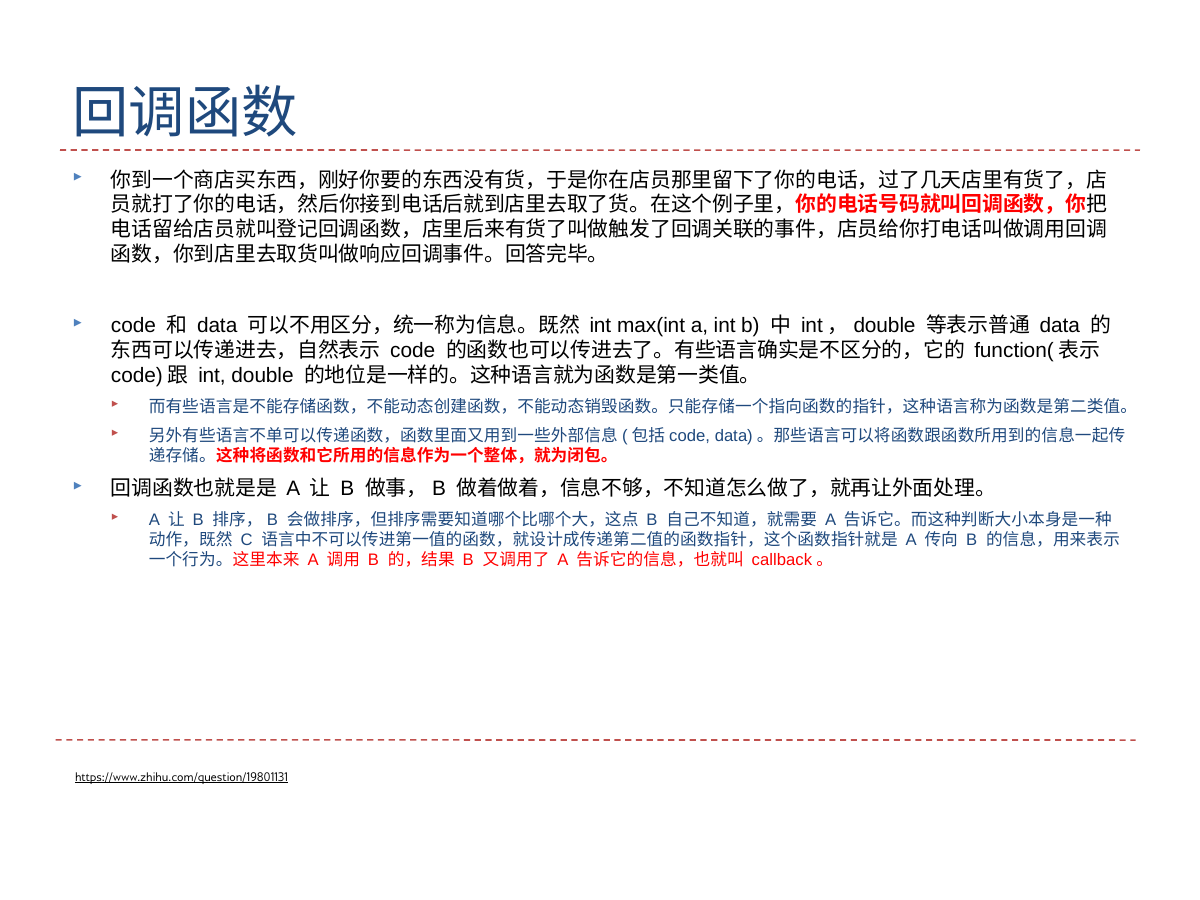

# 回调函数
你到一个商店买东西，刚好你要的东西没有货，于是你在店员那里留下了你的电话，过了几天店里有货了，店员就打了你的电话，然后你接到电话后就到店里去取了货。在这个例子里，你的电话号码就叫回调函数，你把电话留给店员就叫登记回调函数，店里后来有货了叫做触发了回调关联的事件，店员给你打电话叫做调用回调函数，你到店里去取货叫做响应回调事件。回答完毕。

code 和 data 可以不用区分，统一称为信息。既然 int max(int a, int b) 中 int，double 等表示普通 data 的东西可以传递进去，自然表示 code 的函数也可以传进去了。有些语言确实是不区分的，它的 function(表示code)跟 int, double 的地位是一样的。这种语言就为函数是第一类值。
而有些语言是不能存储函数，不能动态创建函数，不能动态销毁函数。只能存储一个指向函数的指针，这种语言称为函数是第二类值。
另外有些语言不单可以传递函数，函数里面又用到一些外部信息(包括code, data)。那些语言可以将函数跟函数所用到的信息一起传递存储。这种将函数和它所用的信息作为一个整体，就为闭包。
回调函数也就是是 A 让 B 做事，B 做着做着，信息不够，不知道怎么做了，就再让外面处理。
A 让 B 排序，B 会做排序，但排序需要知道哪个比哪个大，这点 B 自己不知道，就需要 A 告诉它。而这种判断大小本身是一种动作，既然 C 语言中不可以传进第一值的函数，就设计成传递第二值的函数指针，这个函数指针就是 A 传向 B 的信息，用来表示一个行为。这里本来 A 调用 B 的，结果 B 又调用了 A 告诉它的信息，也就叫 callback。

https://www.zhihu.com/question/19801131